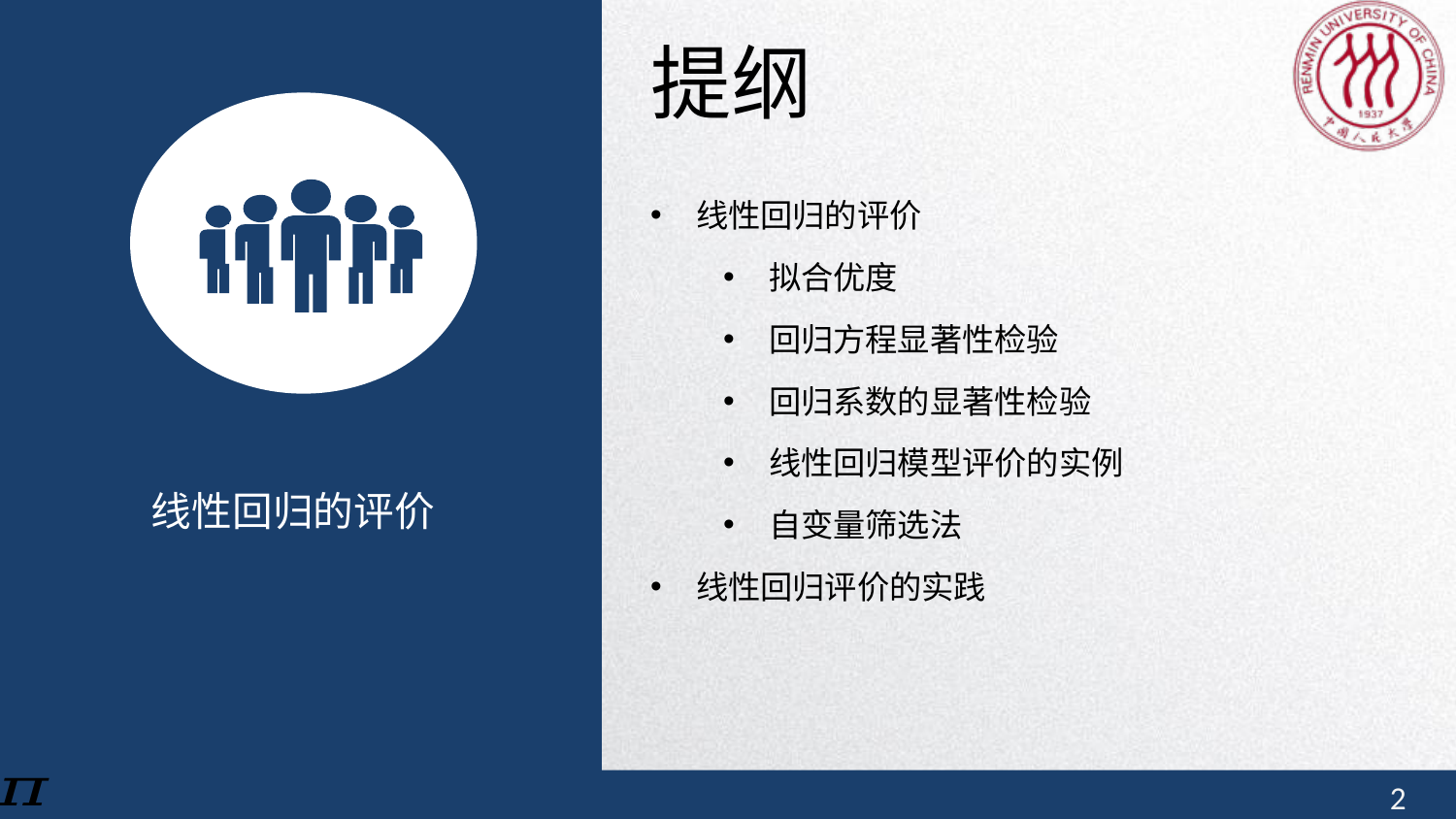

提纲

线性回归的评价
拟合优度
回归方程显著性检验
回归系数的显著性检验
线性回归模型评价的实例
自变量筛选法
线性回归评价的实践

线性回归的评价